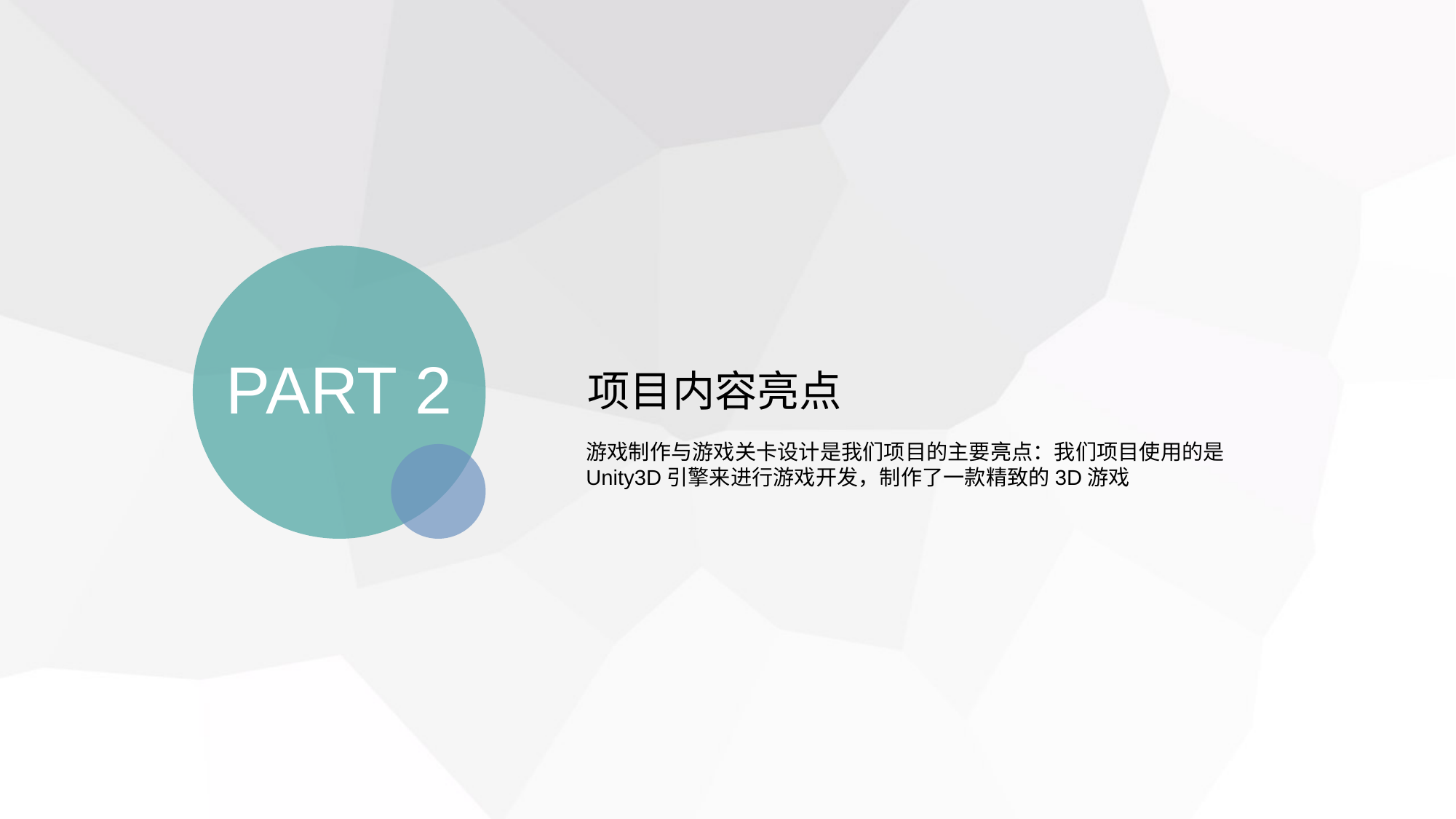

PART 2
项目内容亮点
游戏制作与游戏关卡设计是我们项目的主要亮点：我们项目使用的是Unity3D引擎来进行游戏开发，制作了一款精致的3D游戏